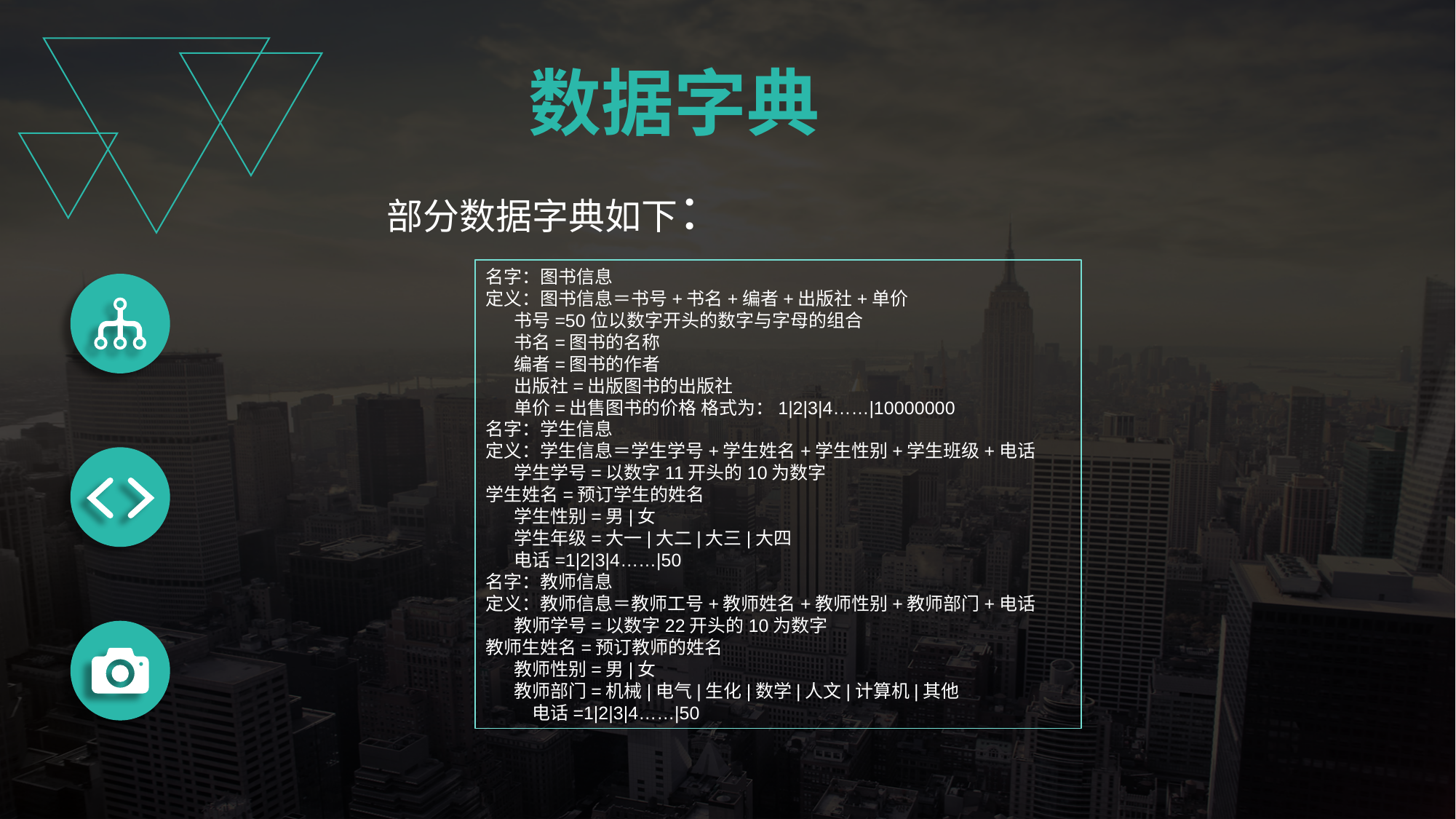

数据字典

部分数据字典如下：
名字：图书信息定义：图书信息＝书号+书名+编者+出版社+单价      书号=50位以数字开头的数字与字母的组合      书名=图书的名称      编者=图书的作者      出版社=出版图书的出版社      单价=出售图书的价格 格式为：1|2|3|4……|10000000名字：学生信息定义：学生信息＝学生学号+学生姓名+学生性别+学生班级+电话      学生学号=以数字11开头的10为数字      学生姓名=预订学生的姓名      学生性别=男|女      学生年级=大一|大二|大三|大四      电话=1|2|3|4……|50 名字：教师信息定义：教师信息＝教师工号+教师姓名+教师性别+教师部门+电话      教师学号=以数字22开头的10为数字      教师生姓名=预订教师的姓名      教师性别=男|女      教师部门=机械|电气|生化|数学|人文|计算机|其他      电话=1|2|3|4……|50